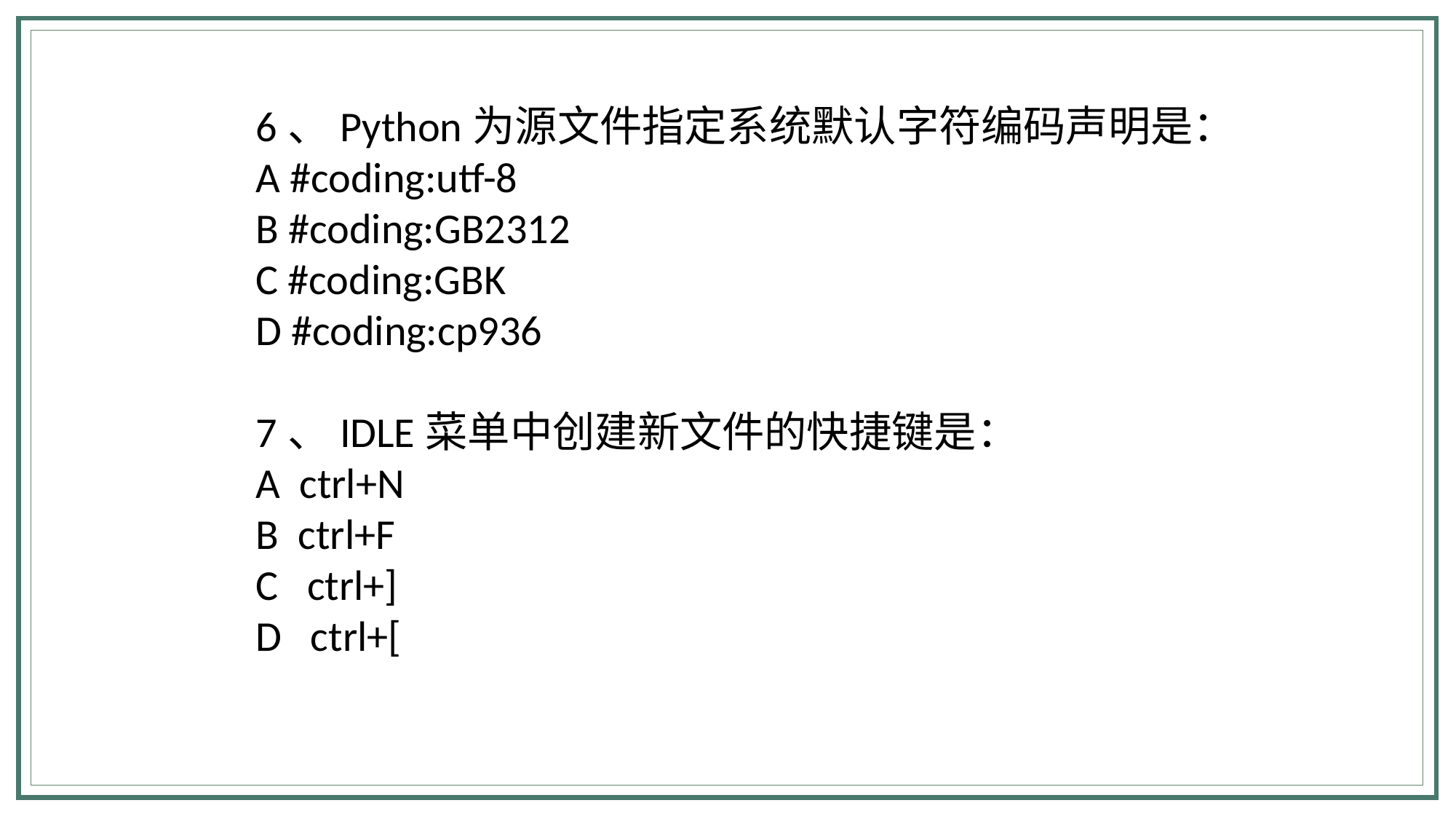

6、Python为源文件指定系统默认字符编码声明是：
A #coding:utf-8
B #coding:GB2312
C #coding:GBK
D #coding:cp936

7、IDLE菜单中创建新文件的快捷键是：
A  ctrl+N
B  ctrl+F
C   ctrl+]
D   ctrl+[